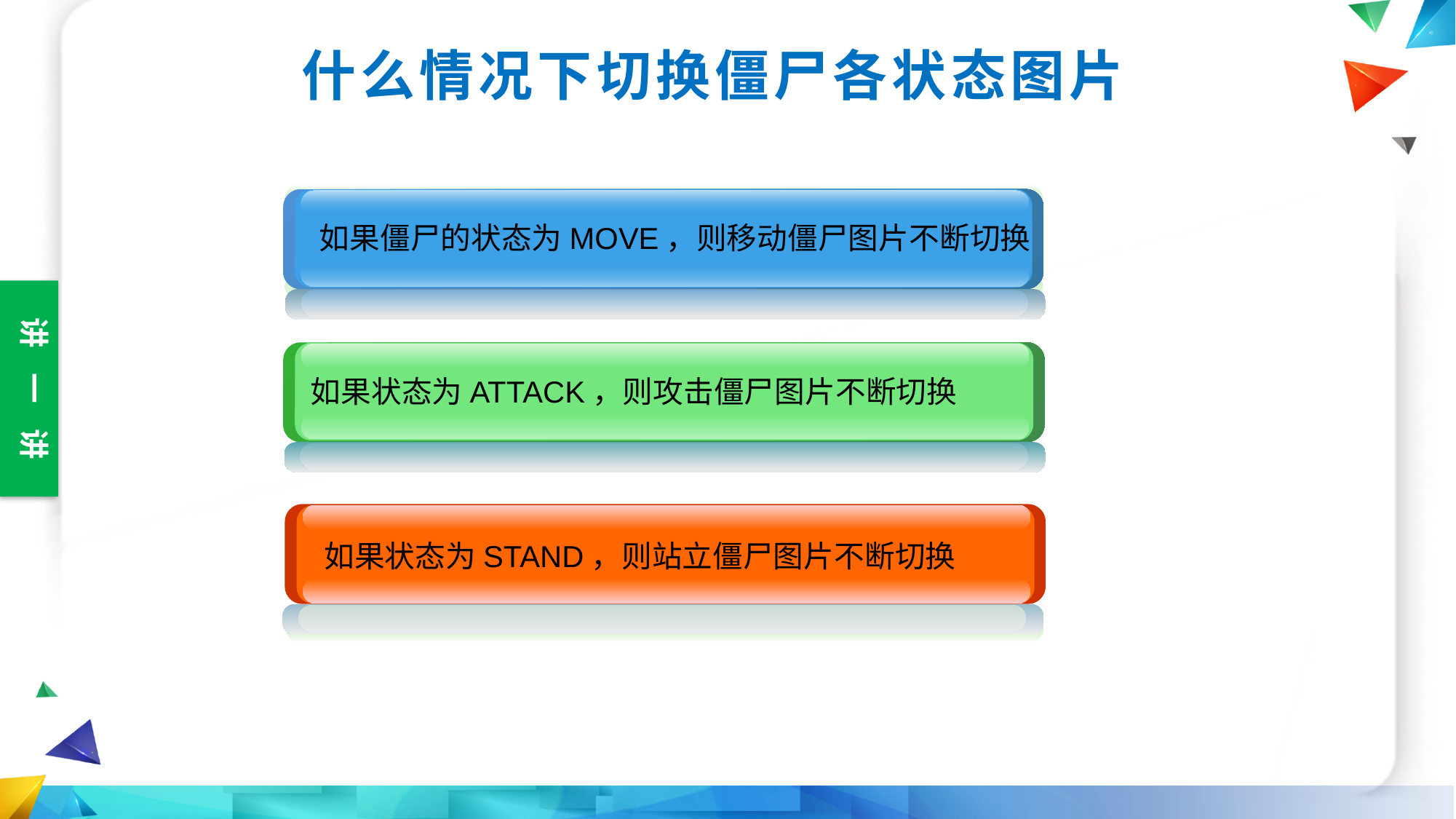

什么情况下切换僵尸各状态图片

如果僵尸的状态为MOVE，则移动僵尸图片不断切换

如果状态为ATTACK，则攻击僵尸图片不断切换

如果状态为STAND，则站立僵尸图片不断切换